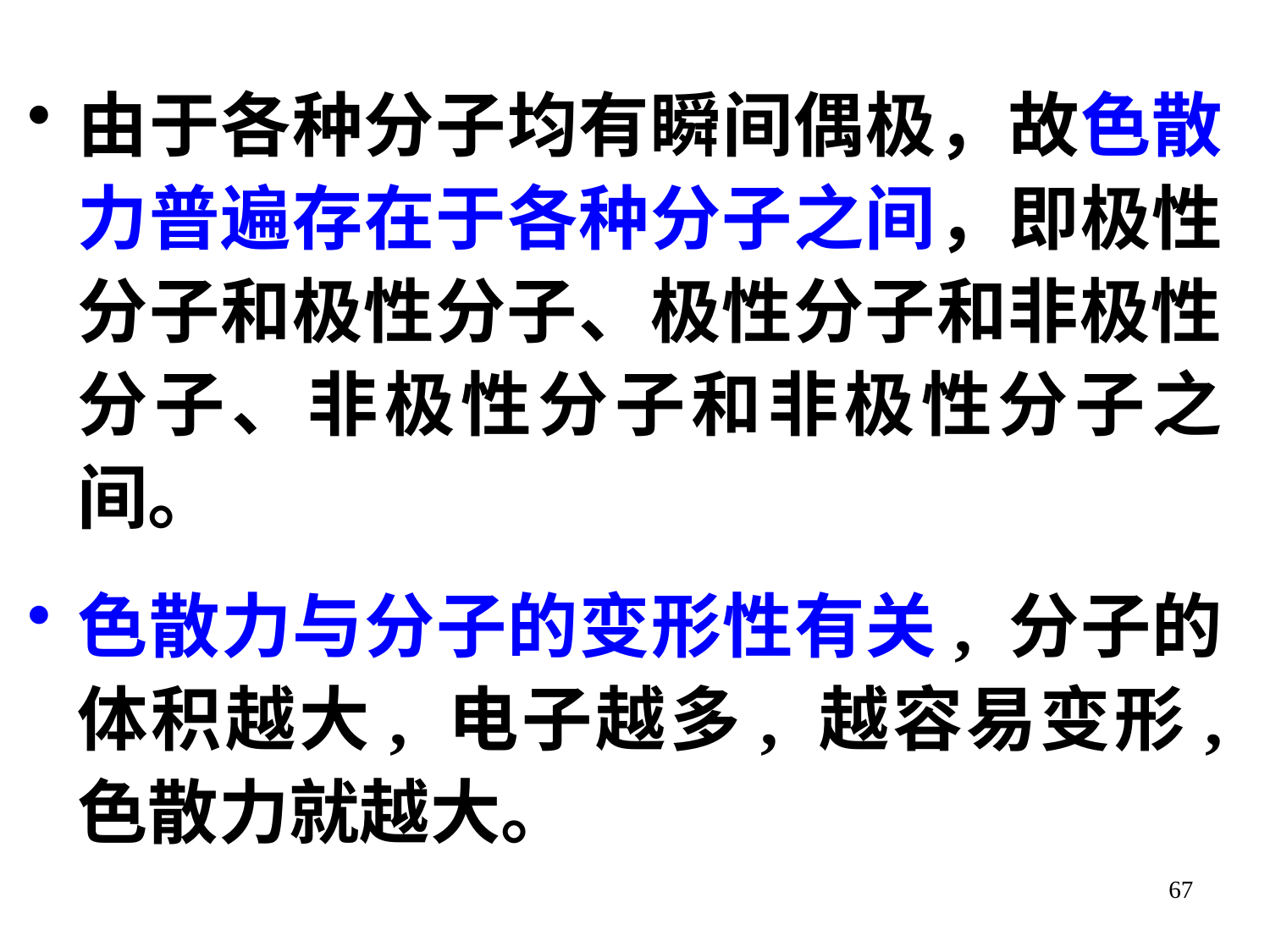

由于各种分子均有瞬间偶极，故色散力普遍存在于各种分子之间，即极性分子和极性分子、极性分子和非极性分子、非极性分子和非极性分子之间。
色散力与分子的变形性有关, 分子的体积越大, 电子越多, 越容易变形, 色散力就越大。
67